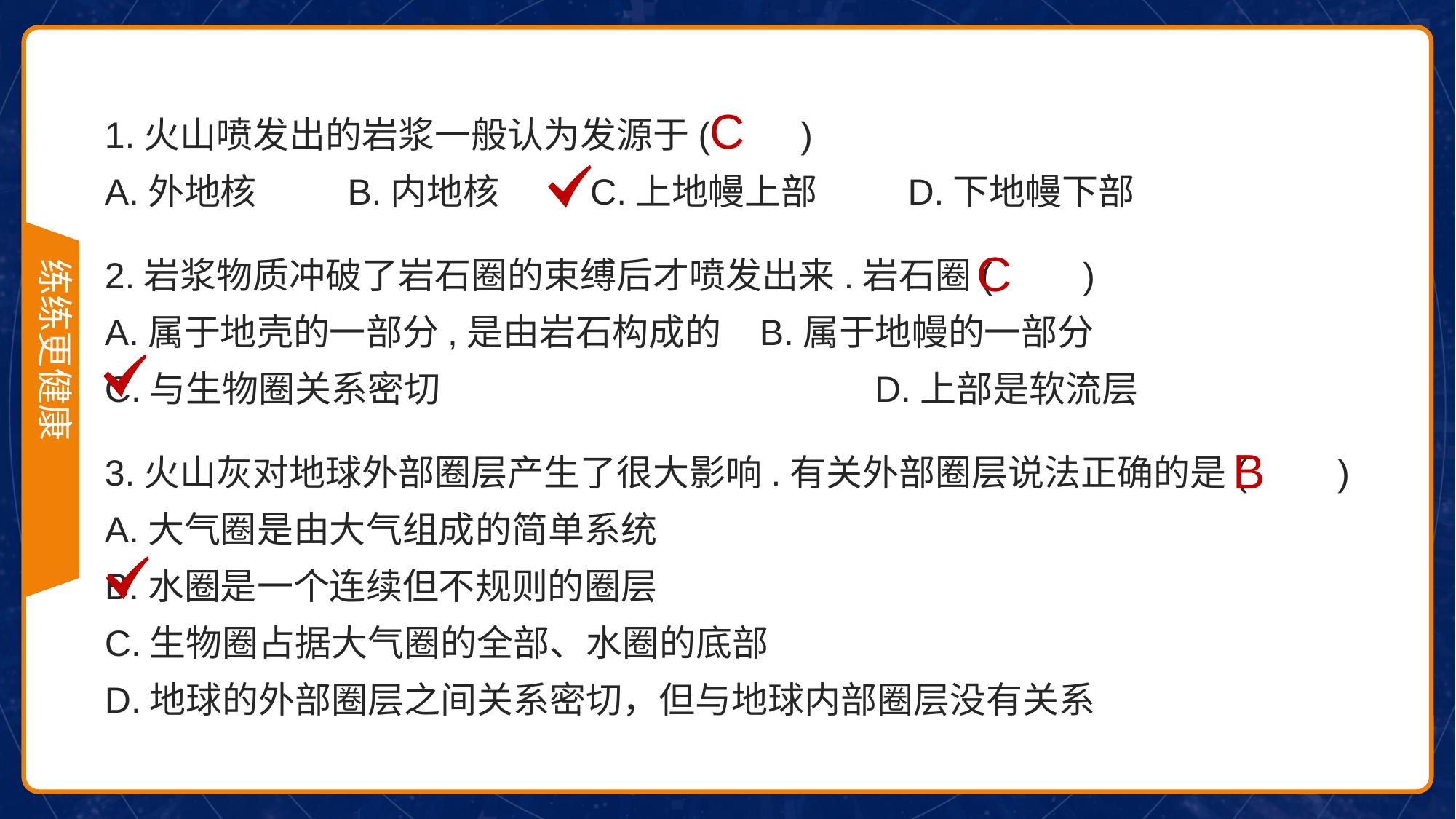

1.火山喷发出的岩浆一般认为发源于(　　)
A.外地核          B.内地核          C.上地幔上部          D.下地幔下部
2.岩浆物质冲破了岩石圈的束缚后才喷发出来.岩石圈(　　)
A.属于地壳的一部分,是由岩石构成的	B.属于地幔的一部分
C.与生物圈关系密切			             D.上部是软流层
3.火山灰对地球外部圈层产生了很大影响.有关外部圈层说法正确的是(　　)
A.大气圈是由大气组成的简单系统
B.水圈是一个连续但不规则的圈层
C.生物圈占据大气圈的全部、水圈的底部
D.地球的外部圈层之间关系密切，但与地球内部圈层没有关系
C

C

B